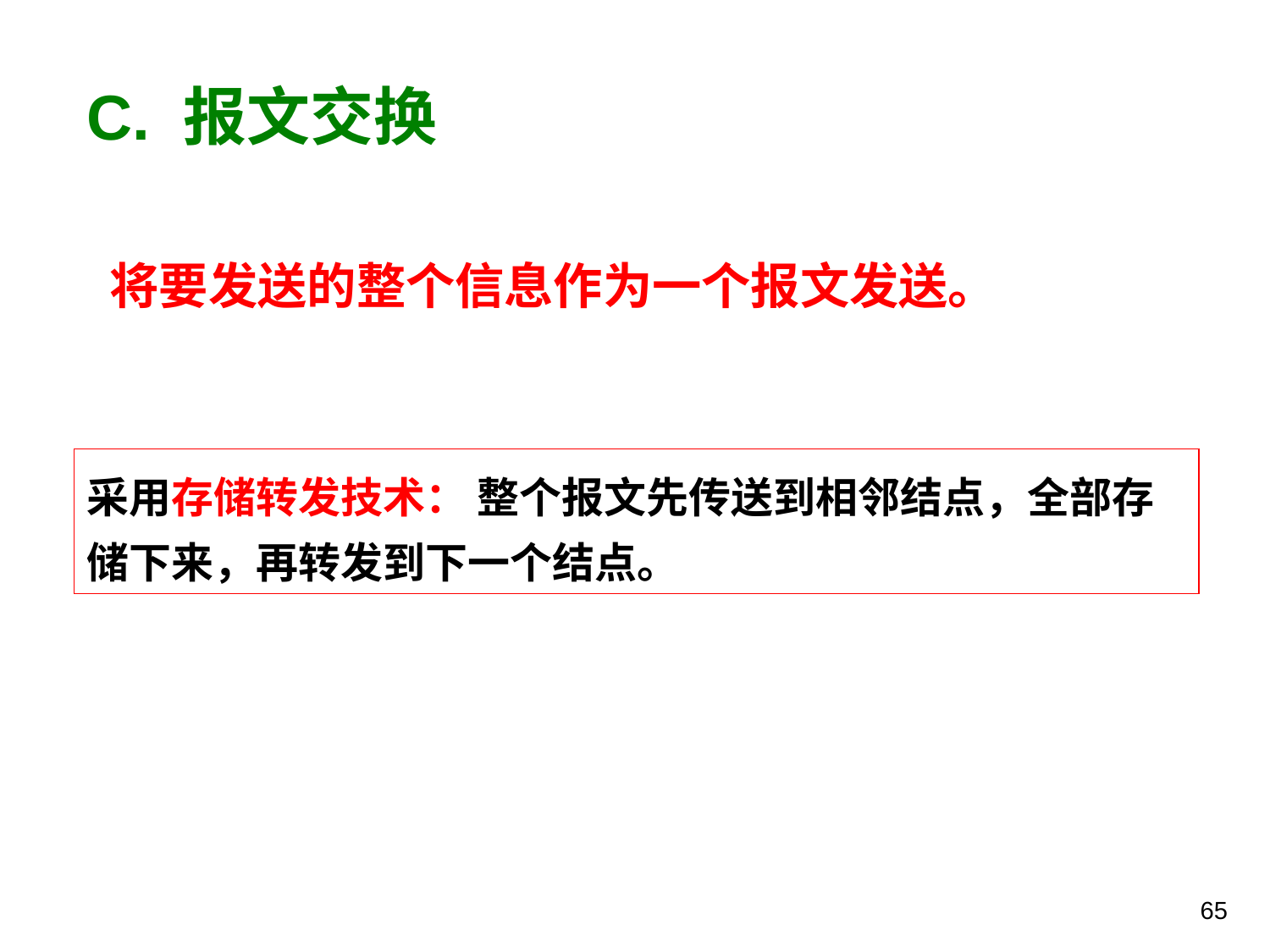

# C. 报文交换
 将要发送的整个信息作为一个报文发送。
采用存储转发技术： 整个报文先传送到相邻结点，全部存储下来，再转发到下一个结点。
65